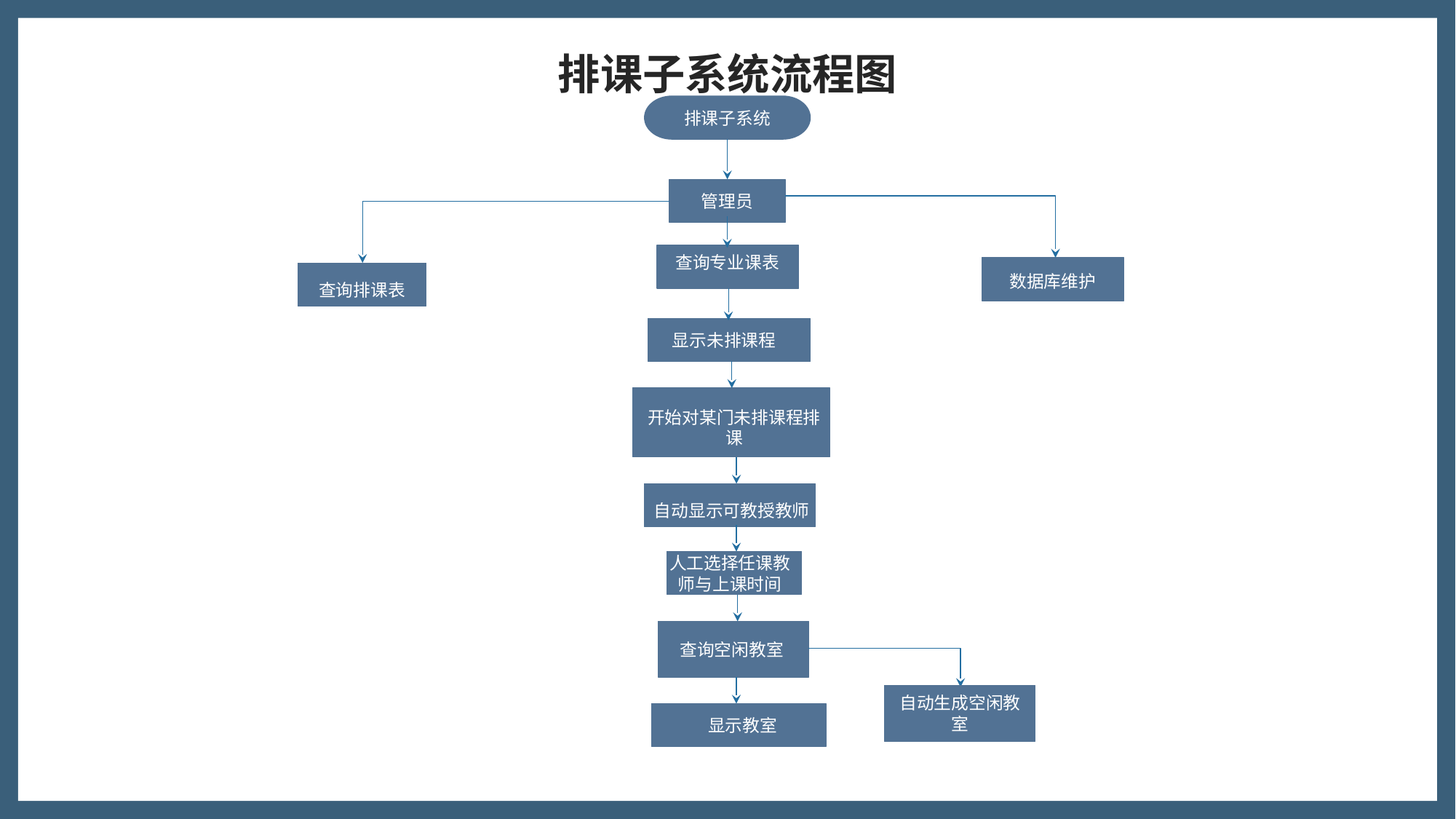

排课子系统流程图
排课子系统

管理员

查询专业课表

数据库维护

查询排课表

显示未排课程

开始对某门未排课程排课
自动显示可教授教师

人工选择任课教师与上课时间

查询空闲教室
显示教室

自动生成空闲教室
自动显示可教授教师